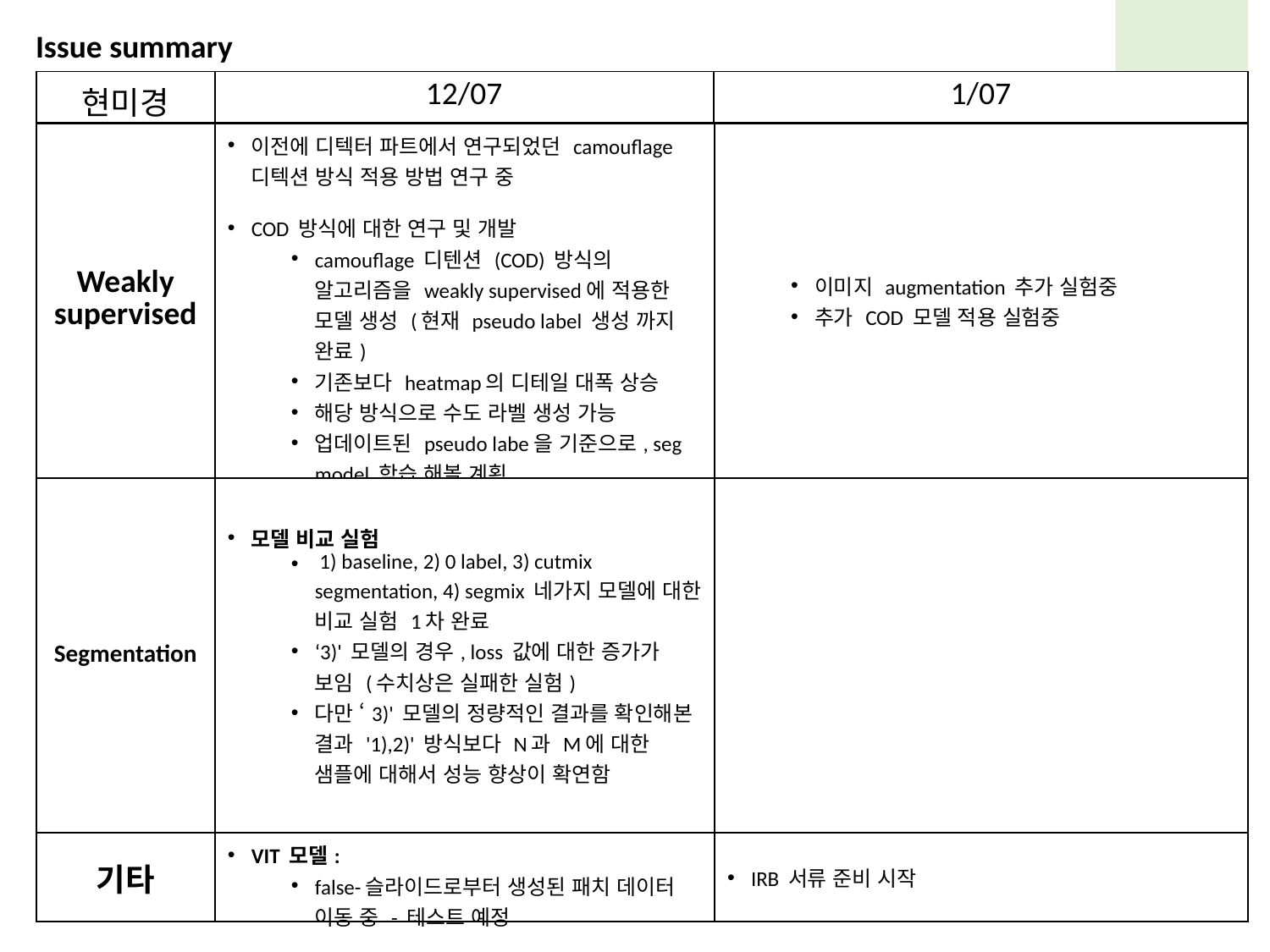

Issue summary
| 현미경 | 12/07 | 1/07 |
| --- | --- | --- |
|  |  |  |
| Weakly supervised | 이전에 디텍터 파트에서 연구되었던 camouflage 디텍션 방식 적용 방법 연구 중 COD 방식에 대한 연구 및 개발 camouflage 디텐션 (COD) 방식의 알고리즘을 weakly supervised에 적용한 모델 생성 (현재 pseudo label 생성 까지 완료) 기존보다 heatmap의 디테일 대폭 상승 해당 방식으로 수도 라벨 생성 가능 업데이트된 pseudo labe을 기준으로, seg model 학습 해볼 계획 | 이미지 augmentation 추가 실험중 추가 COD 모델 적용 실험중 |
| --- | --- | --- |
| Segmentation | 모델 비교 실험 1) baseline, 2) 0 label, 3) cutmix segmentation, 4) segmix 네가지 모델에 대한 비교 실험 1차 완료 ‘3)' 모델의 경우, loss 값에 대한 증가가 보임 (수치상은 실패한 실험) 다만 ‘3)' 모델의 정량적인 결과를 확인해본 결과 '1),2)' 방식보다 N과 M에 대한 샘플에 대해서 성능 향상이 확연함 |  |
| 기타 | VIT 모델: false-슬라이드로부터 생성된 패치 데이터 이동 중 - 테스트 예정 | IRB 서류 준비 시작 |